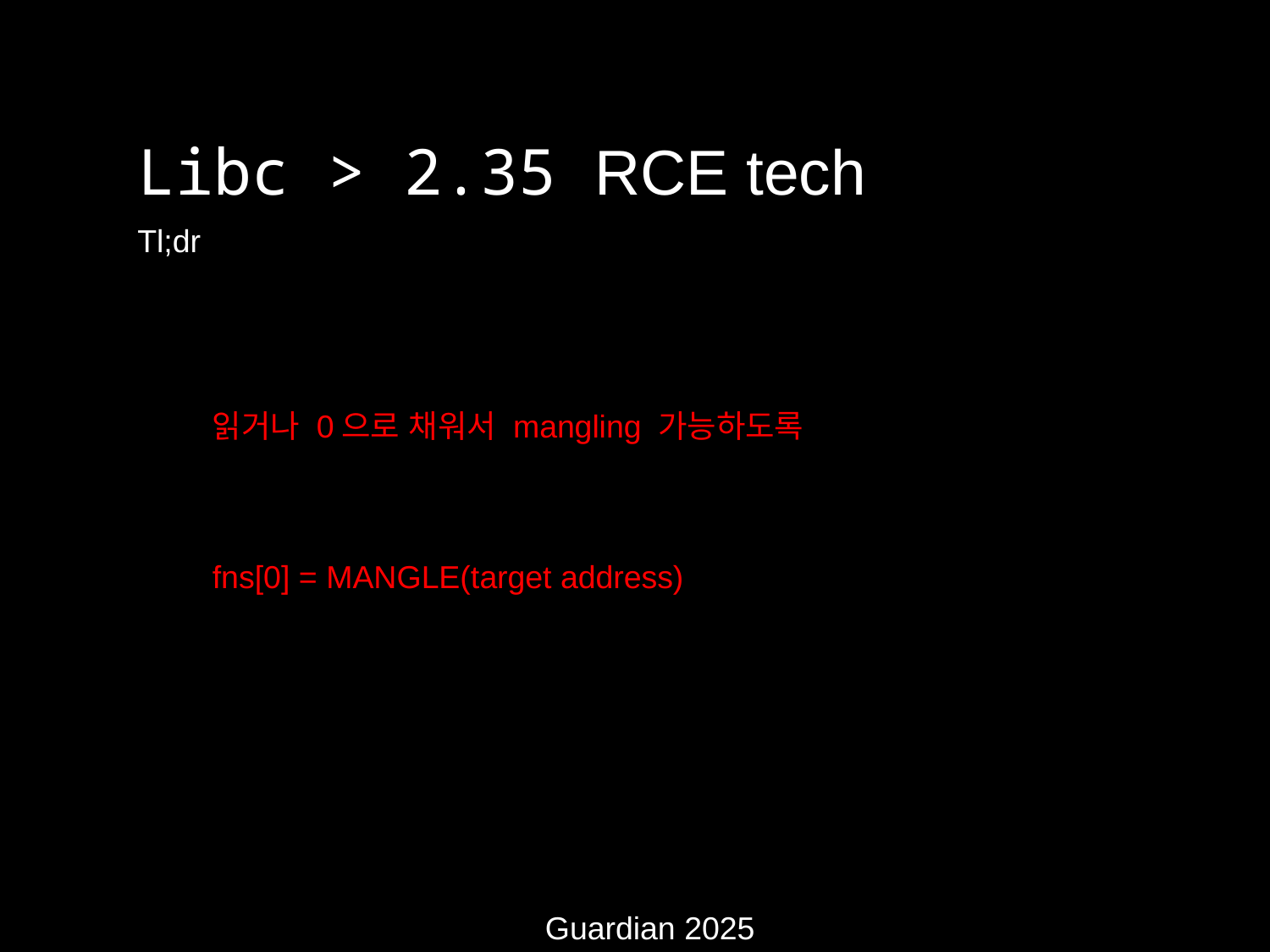

Libc > 2.35 RCE tech
Tl;dr
읽거나 0으로 채워서 mangling 가능하도록
fns[0] = MANGLE(target address)